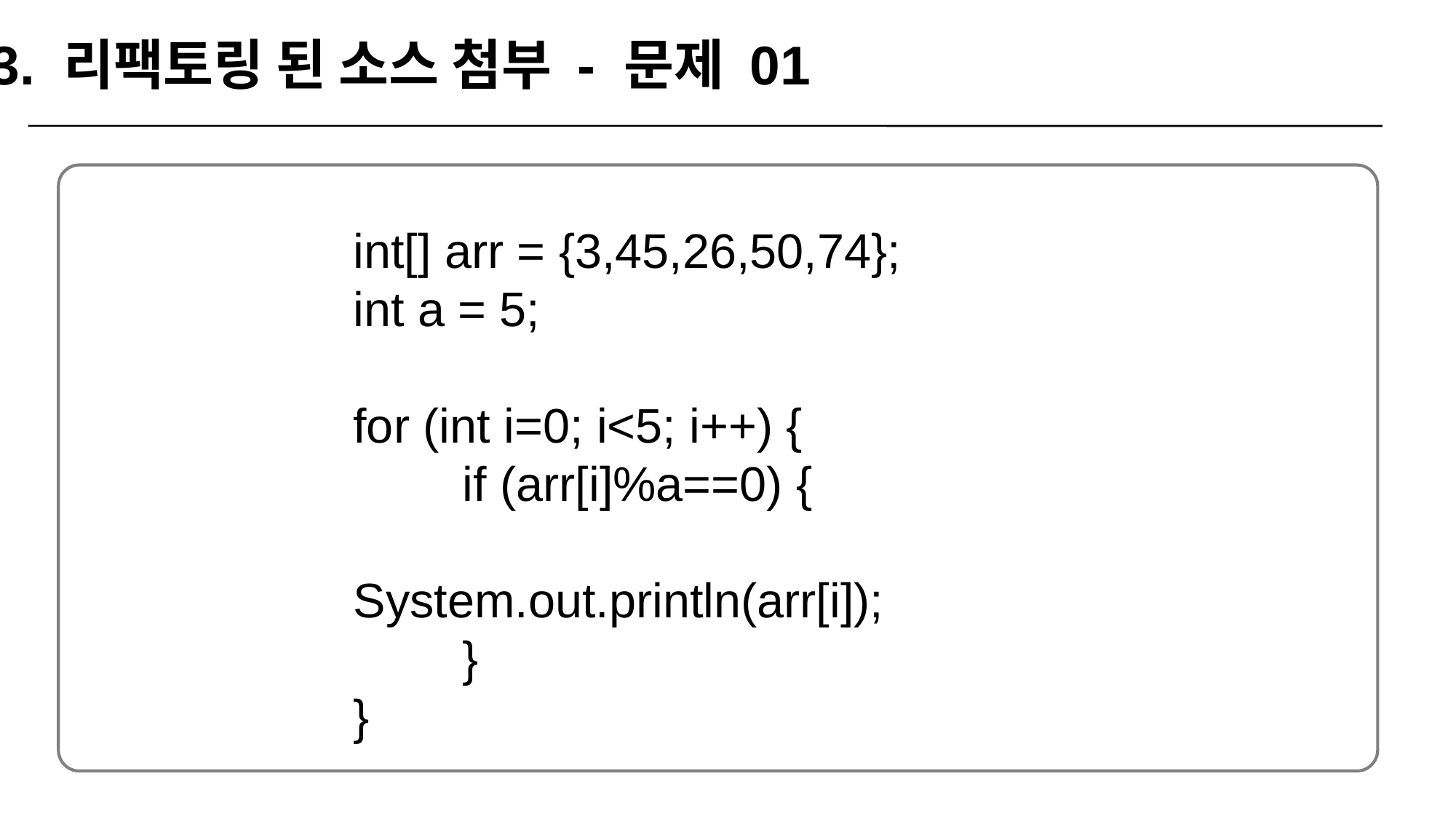

3. 리팩토링 된 소스 첨부 - 문제 01

int[] arr = {3,45,26,50,74};
int a = 5;

for (int i=0; i<5; i++) {
	if (arr[i]%a==0) {
			System.out.println(arr[i]);
	}
}